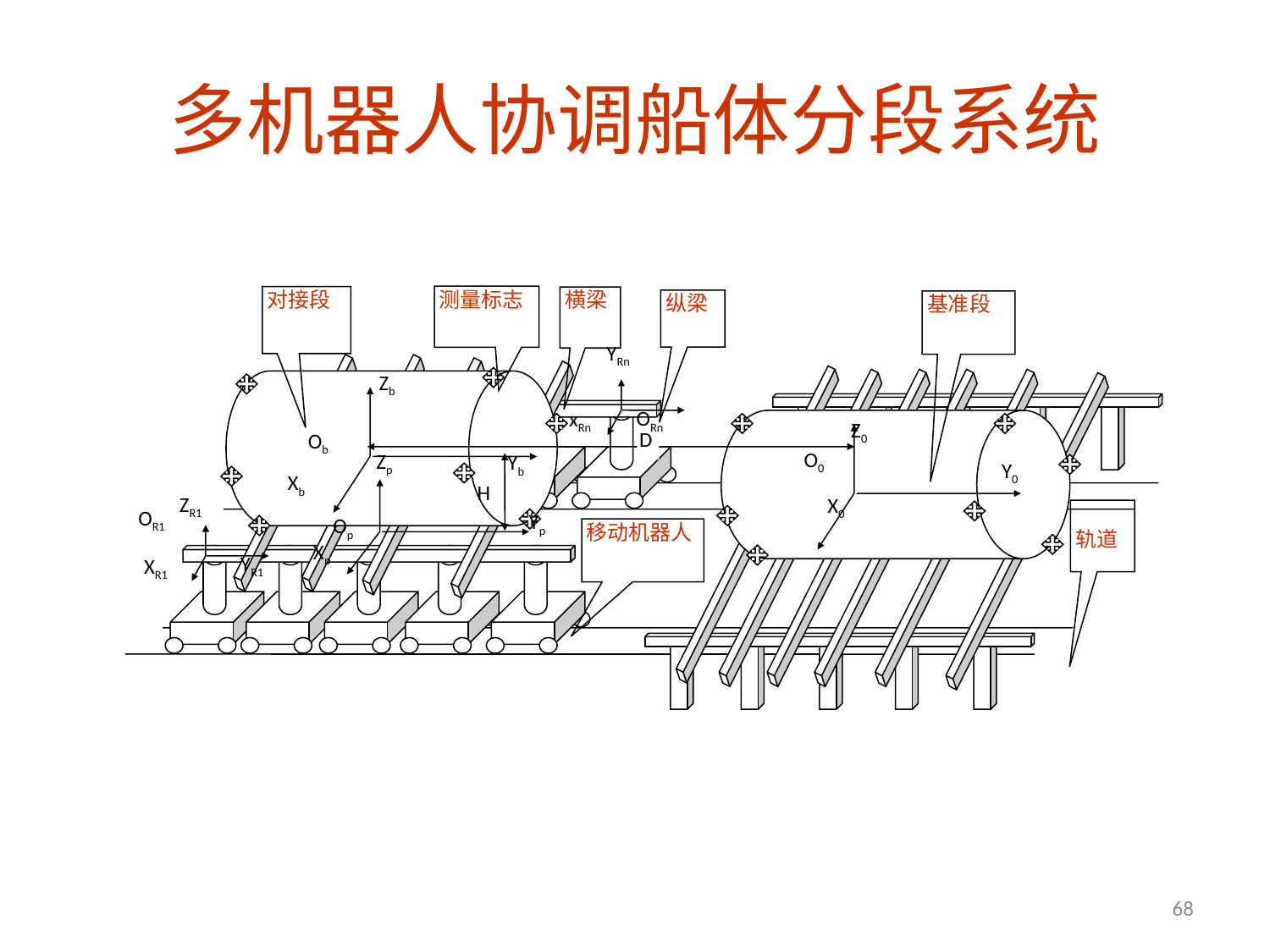

# 多机器人协调船体分段系统
测量标志
对接段
横梁
纵梁
基准段

YRn

Zb

ORn
xRn

Z0

D
Ob

O0

Zp
Yb

Y0

Xb

H

ZR1
X0

轨道

OR1

Yp

Op

移动机器人

Xp

YR1
XR1

68